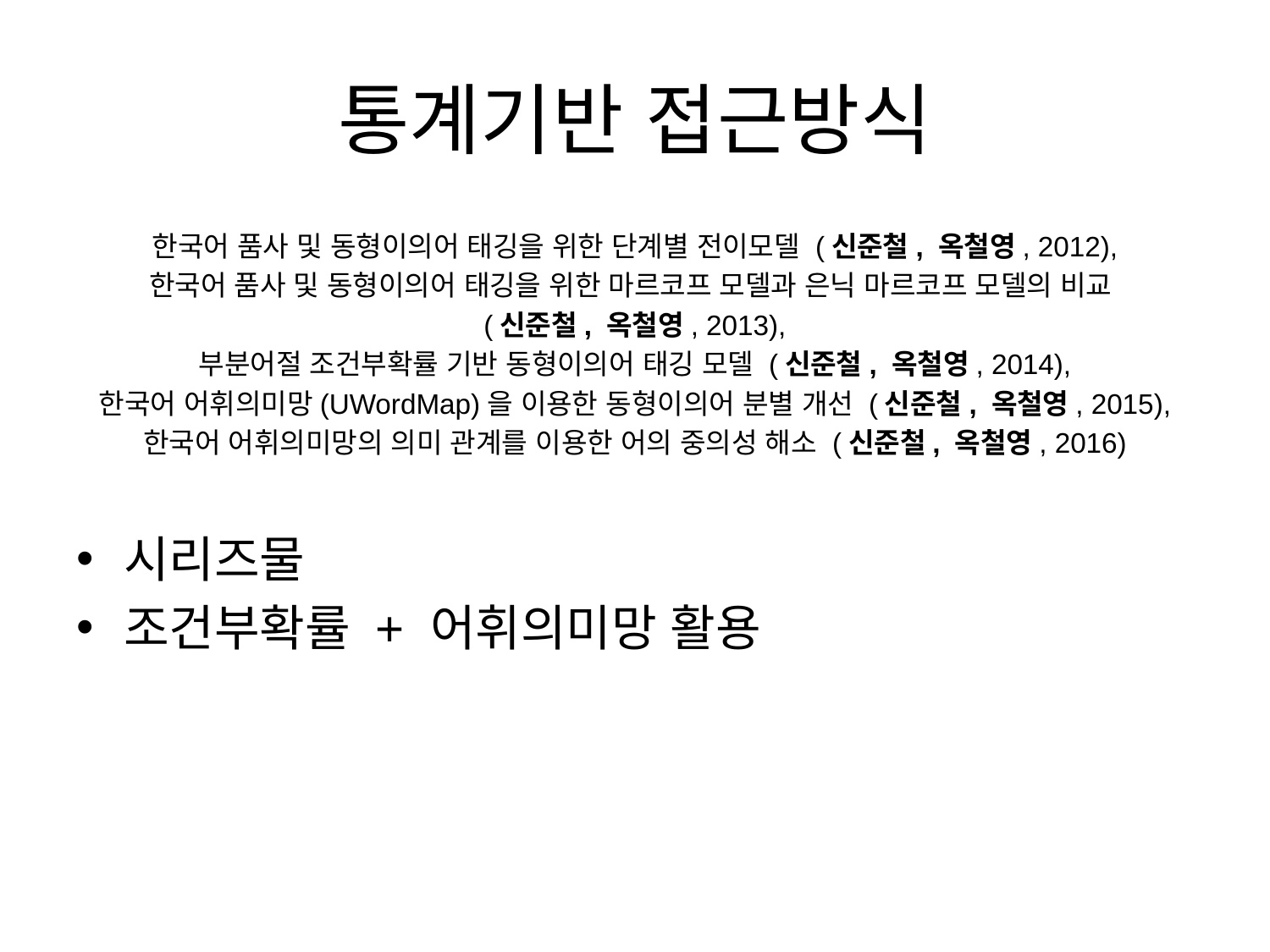

# 통계기반 접근방식
한국어 품사 및 동형이의어 태깅을 위한 단계별 전이모델 (신준철, 옥철영, 2012),
한국어 품사 및 동형이의어 태깅을 위한 마르코프 모델과 은닉 마르코프 모델의 비교
(신준철, 옥철영, 2013),
부분어절 조건부확률 기반 동형이의어 태깅 모델 (신준철, 옥철영, 2014),
한국어 어휘의미망(UWordMap)을 이용한 동형이의어 분별 개선 (신준철, 옥철영, 2015),
한국어 어휘의미망의 의미 관계를 이용한 어의 중의성 해소 (신준철, 옥철영, 2016)

시리즈물
조건부확률 + 어휘의미망 활용